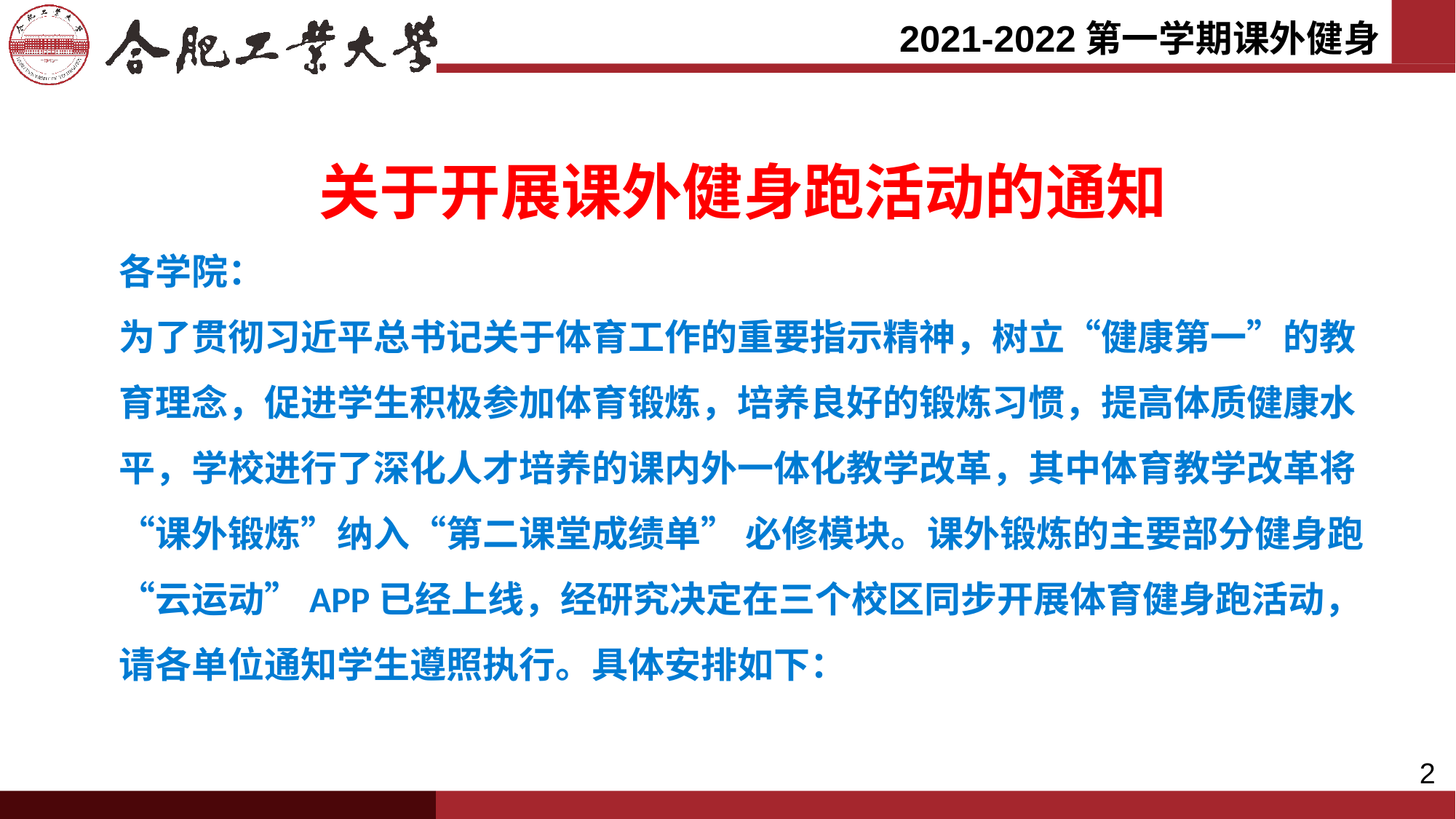

2021-2022第一学期课外健身
关于开展课外健身跑活动的通知
各学院：
为了贯彻习近平总书记关于体育工作的重要指示精神，树立“健康第一”的教育理念，促进学生积极参加体育锻炼，培养良好的锻炼习惯，提高体质健康水平，学校进行了深化人才培养的课内外一体化教学改革，其中体育教学改革将“课外锻炼”纳入“第二课堂成绩单” 必修模块。课外锻炼的主要部分健身跑“云运动”APP已经上线，经研究决定在三个校区同步开展体育健身跑活动，请各单位通知学生遵照执行。具体安排如下：